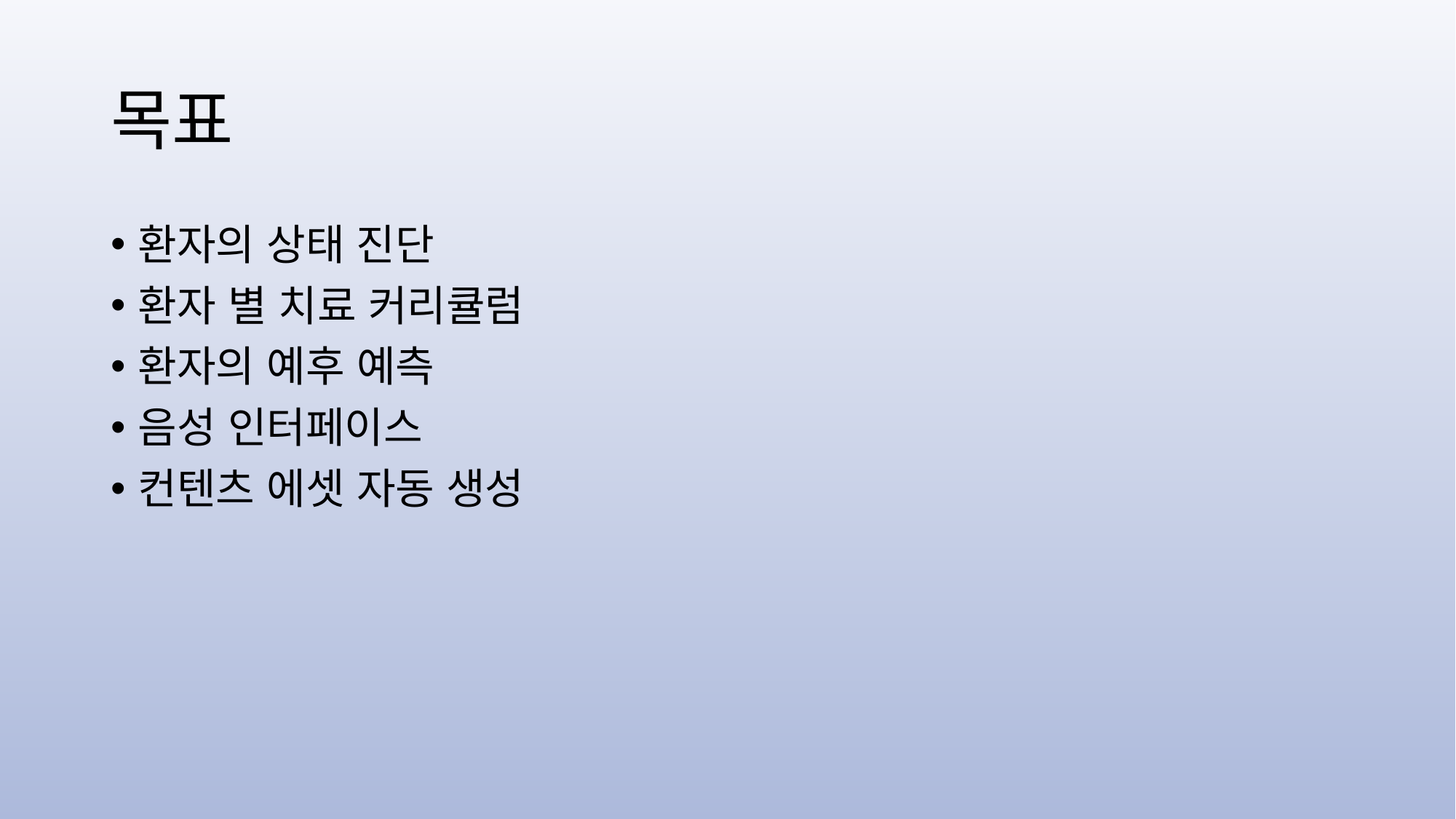

# 목표
환자의 상태 진단
환자 별 치료 커리큘럼
환자의 예후 예측
음성 인터페이스
컨텐츠 에셋 자동 생성